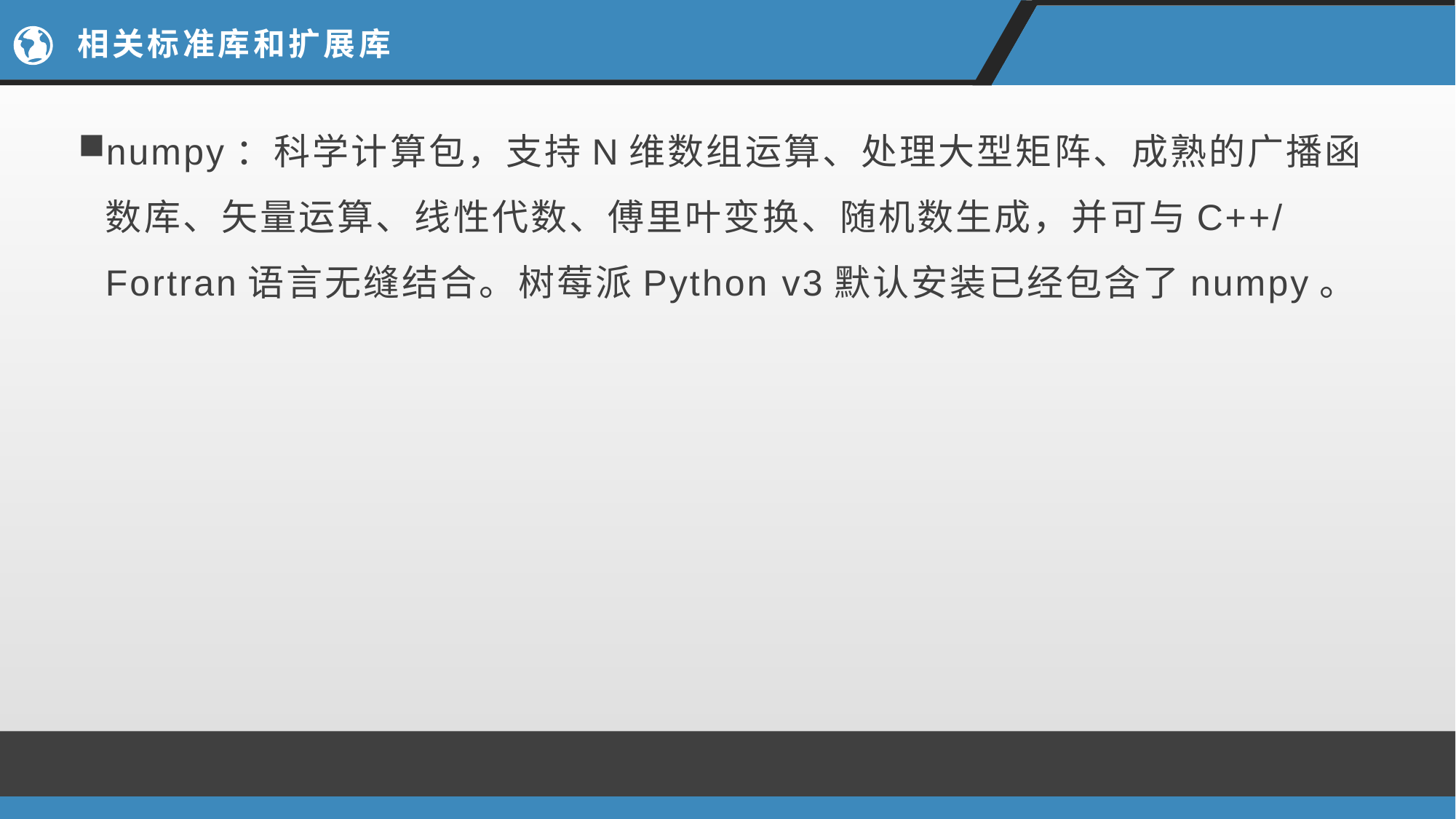

# 相关标准库和扩展库

numpy：科学计算包，支持N维数组运算、处理大型矩阵、成熟的广播函数库、矢量运算、线性代数、傅里叶变换、随机数生成，并可与C++/Fortran语言无缝结合。树莓派Python v3默认安装已经包含了numpy。